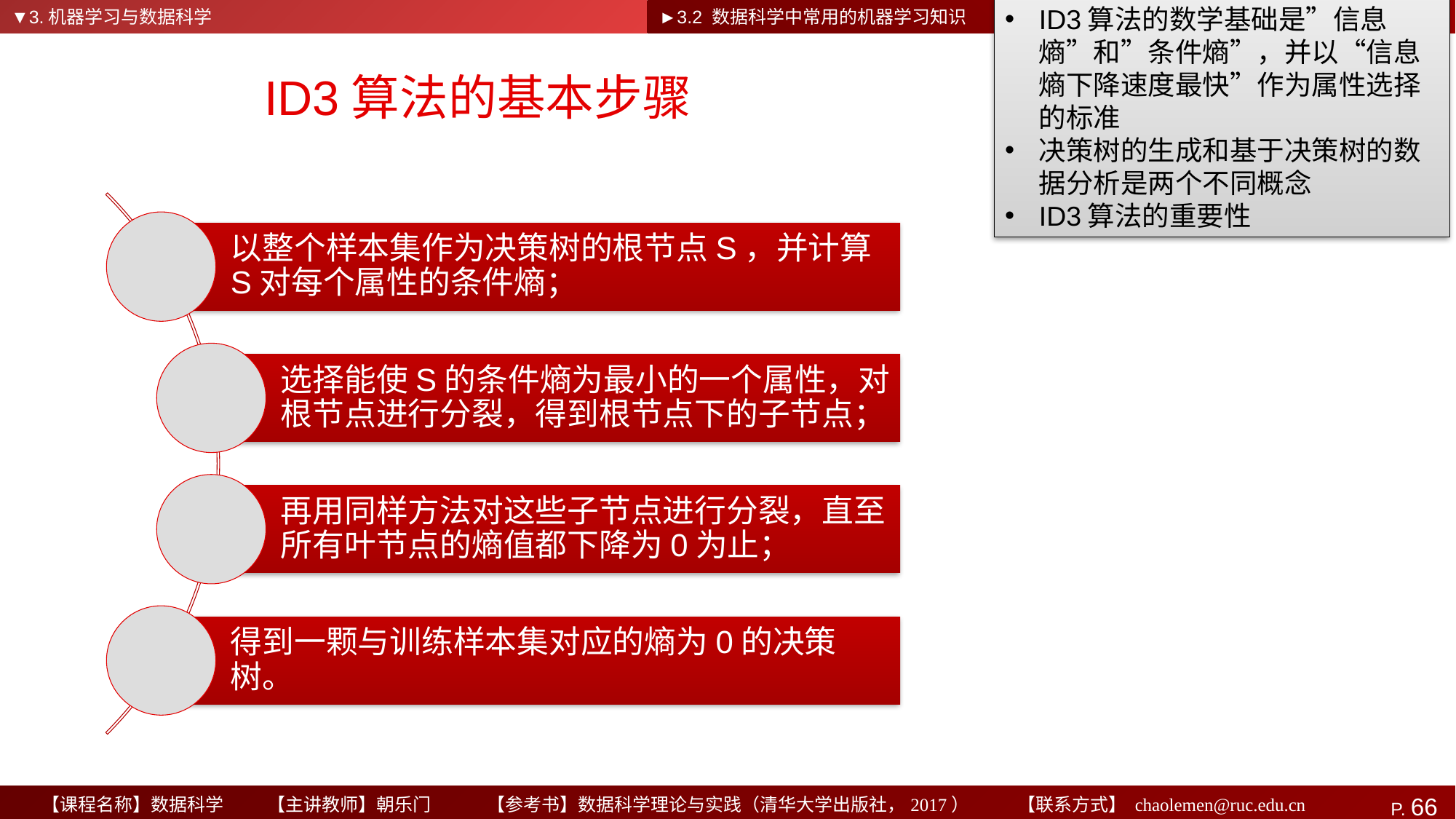

▼3.机器学习与数据科学
►3.2 数据科学中常用的机器学习知识
ID3算法的数学基础是”信息熵”和”条件熵”，并以“信息熵下降速度最快”作为属性选择的标准
决策树的生成和基于决策树的数据分析是两个不同概念
ID3算法的重要性
# ID3算法的基本步骤
以整个样本集作为决策树的根节点S，并计算S对每个属性的条件熵；
选择能使S的条件熵为最小的一个属性，对根节点进行分裂，得到根节点下的子节点；
再用同样方法对这些子节点进行分裂，直至所有叶节点的熵值都下降为0为止；
得到一颗与训练样本集对应的熵为0的决策树。